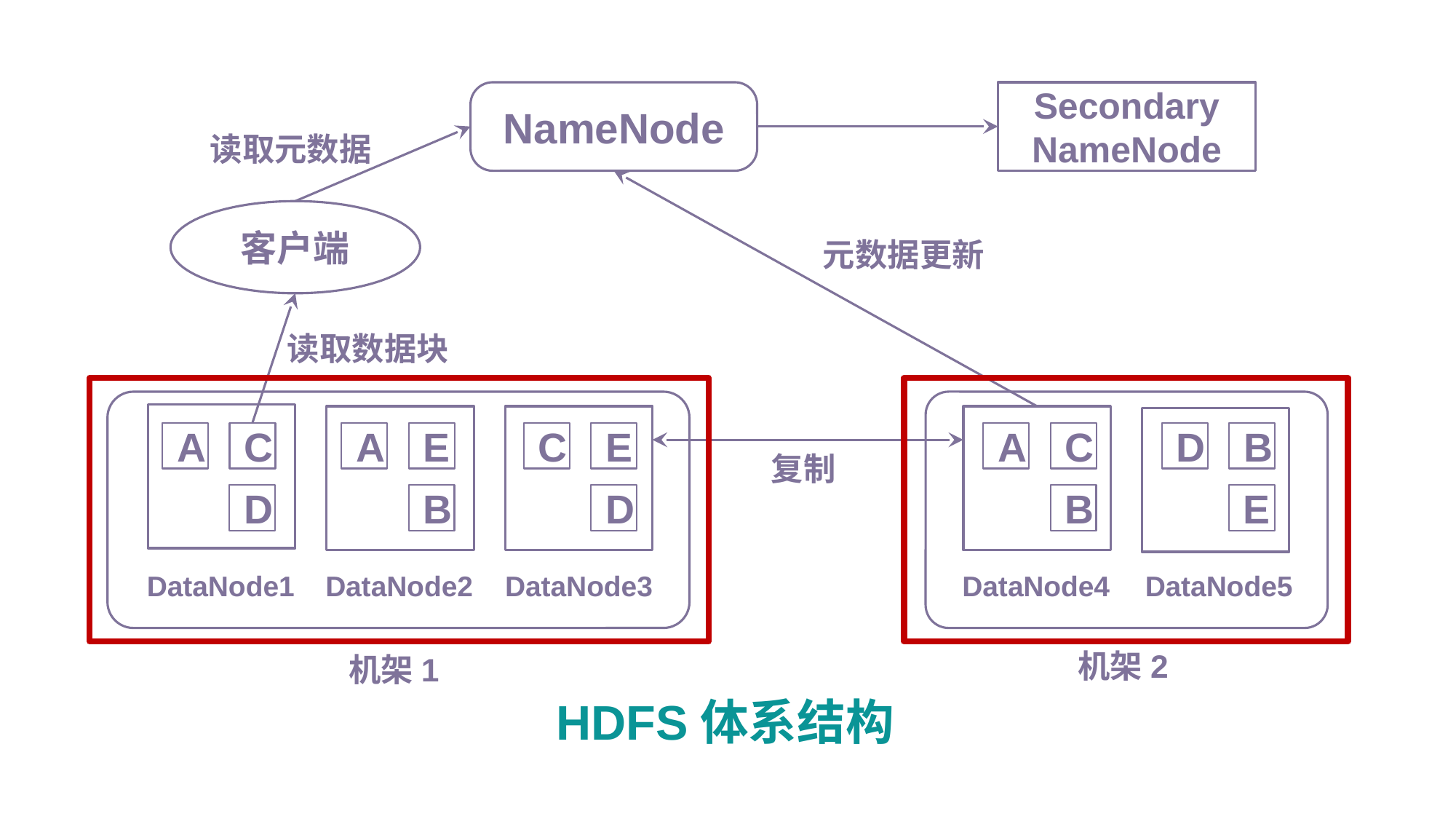

NameNode
Secondary
NameNode
读取元数据
客户端
元数据更新
读取数据块

A
C
A
E
C
E
A
C
D
B
复制
D
B
D
B
E
DataNode1
DataNode2
DataNode3
DataNode4
DataNode5
机架2
机架1

HDFS体系结构